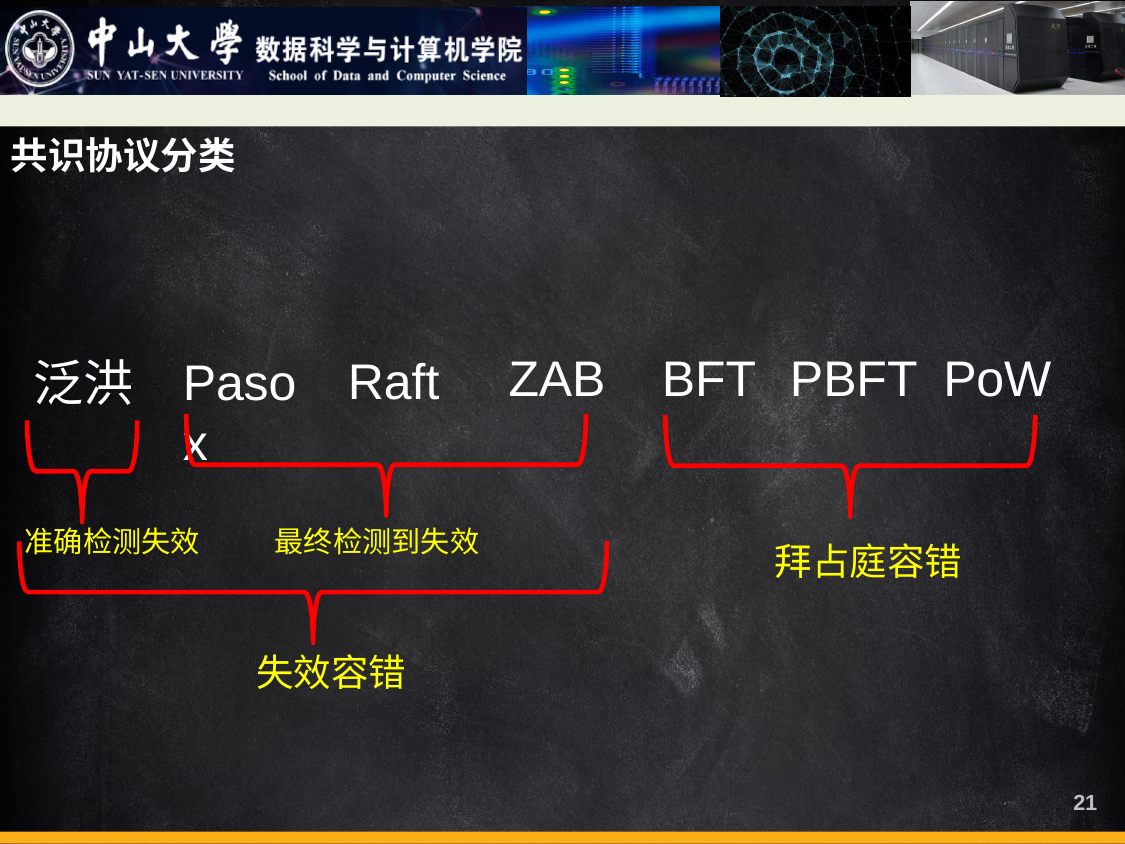

共识协议分类

PoW
ZAB
BFT
PBFT
Raft
Pasox
泛洪

最终检测到失效
准确检测失效
拜占庭容错
失效容错